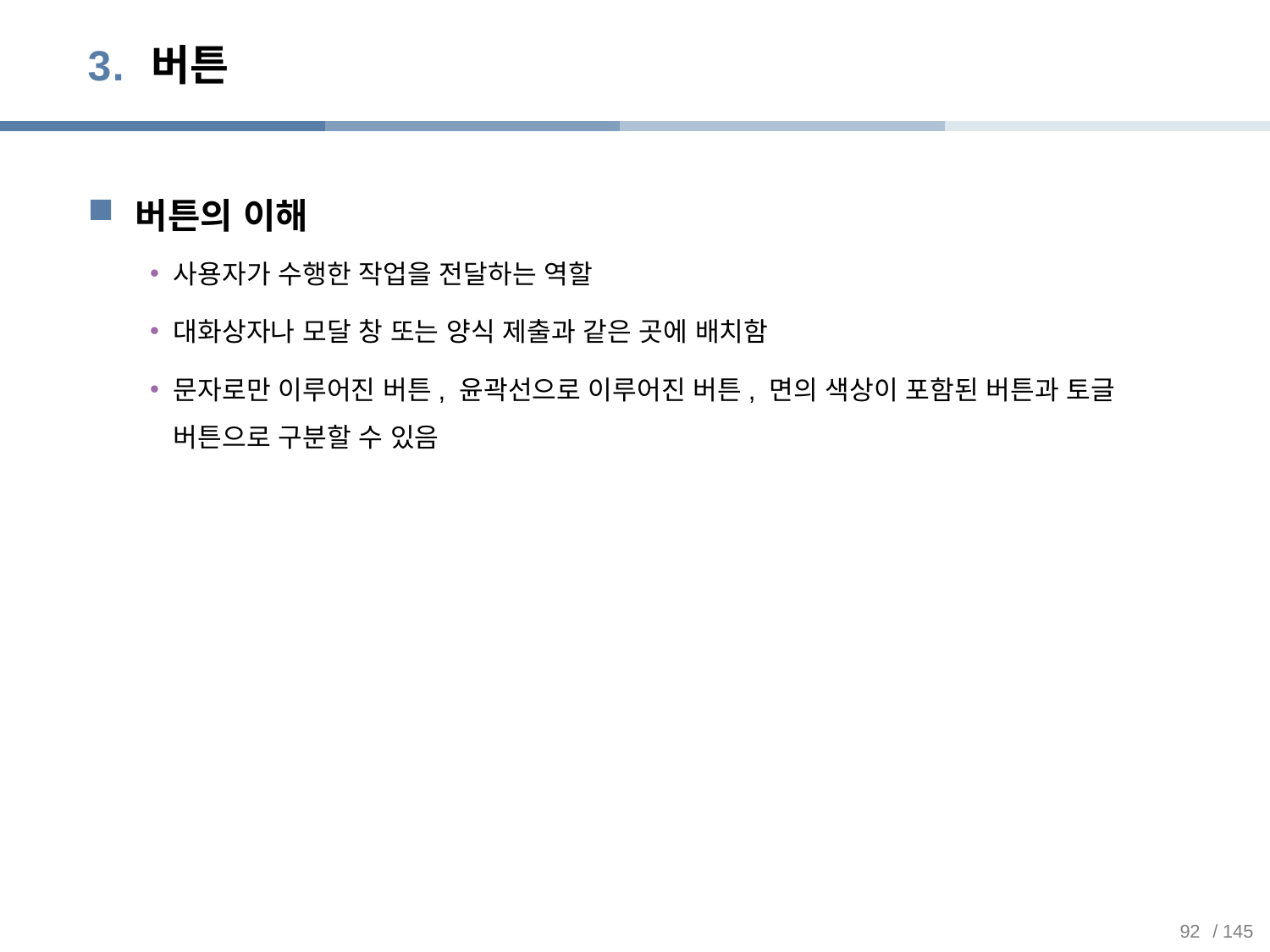

# 버튼
버튼의 이해
사용자가 수행한 작업을 전달하는 역할
대화상자나 모달 창 또는 양식 제출과 같은 곳에 배치함
문자로만 이루어진 버튼, 윤곽선으로 이루어진 버튼, 면의 색상이 포함된 버튼과 토글 버튼으로 구분할 수 있음